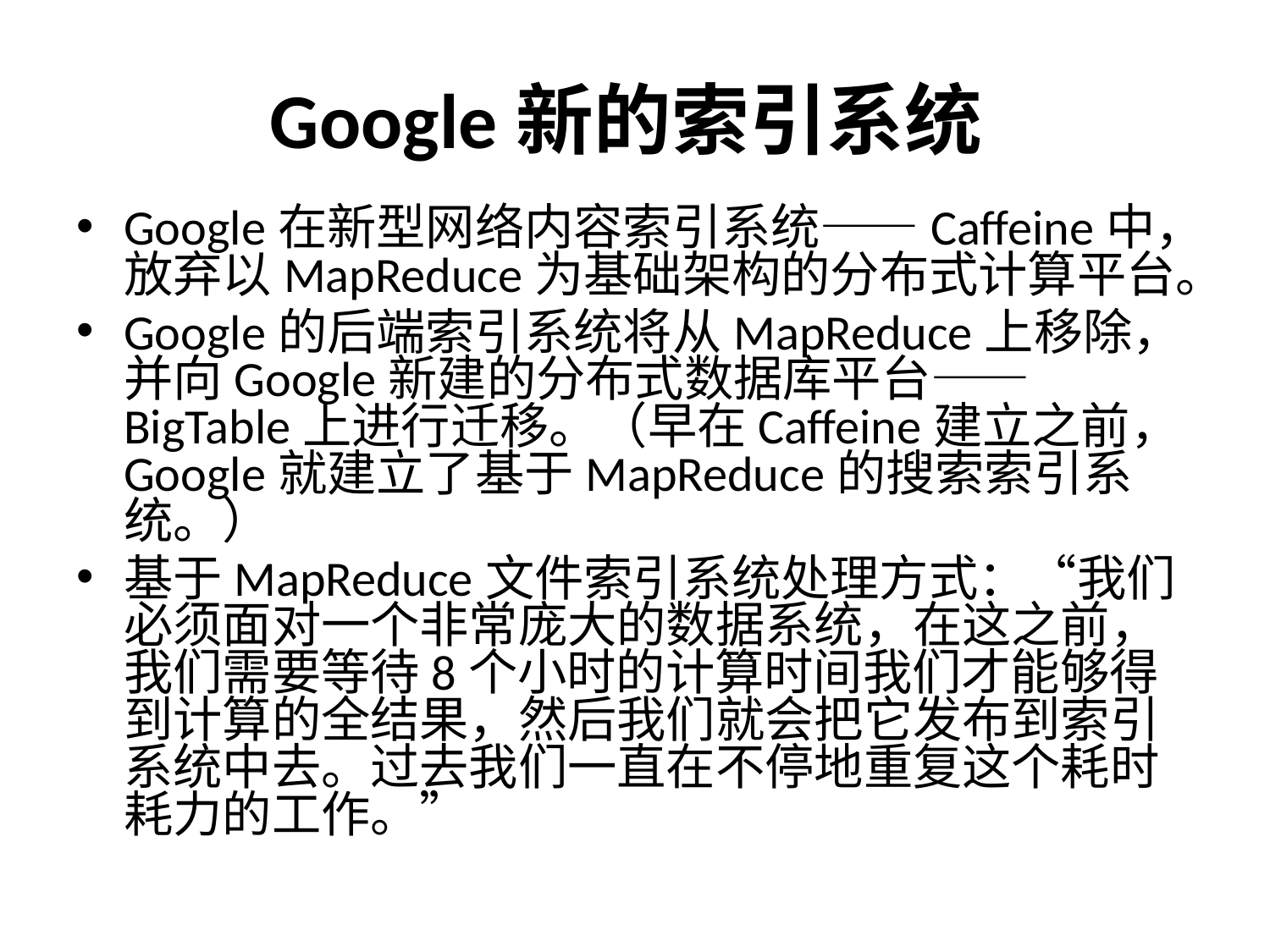

# Google新的索引系统
Google在新型网络内容索引系统——Caffeine中，放弃以MapReduce为基础架构的分布式计算平台。
Google的后端索引系统将从MapReduce上移除，并向Google新建的分布式数据库平台——BigTable上进行迁移。（早在Caffeine建立之前，Google就建立了基于MapReduce的搜索索引系统。）
基于MapReduce文件索引系统处理方式：“我们必须面对一个非常庞大的数据系统，在这之前，我们需要等待8个小时的计算时间我们才能够得到计算的全结果，然后我们就会把它发布到索引系统中去。过去我们一直在不停地重复这个耗时耗力的工作。”